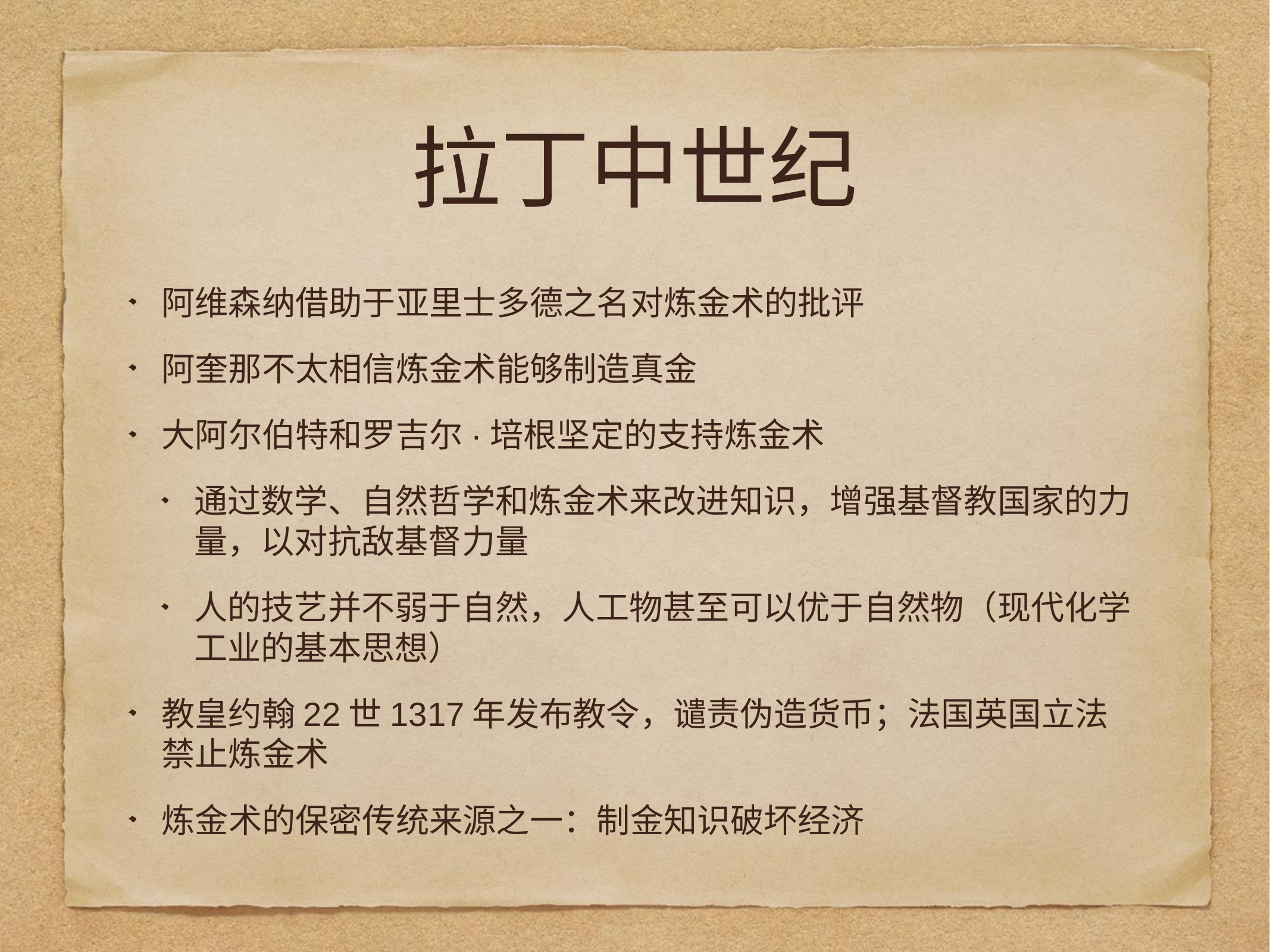

# 拉丁中世纪
阿维森纳借助于亚里士多德之名对炼金术的批评
阿奎那不太相信炼金术能够制造真金
大阿尔伯特和罗吉尔·培根坚定的支持炼金术
通过数学、自然哲学和炼金术来改进知识，增强基督教国家的力量，以对抗敌基督力量
人的技艺并不弱于自然，人工物甚至可以优于自然物（现代化学工业的基本思想）
教皇约翰22世1317年发布教令，谴责伪造货币；法国英国立法禁止炼金术
炼金术的保密传统来源之一：制金知识破坏经济